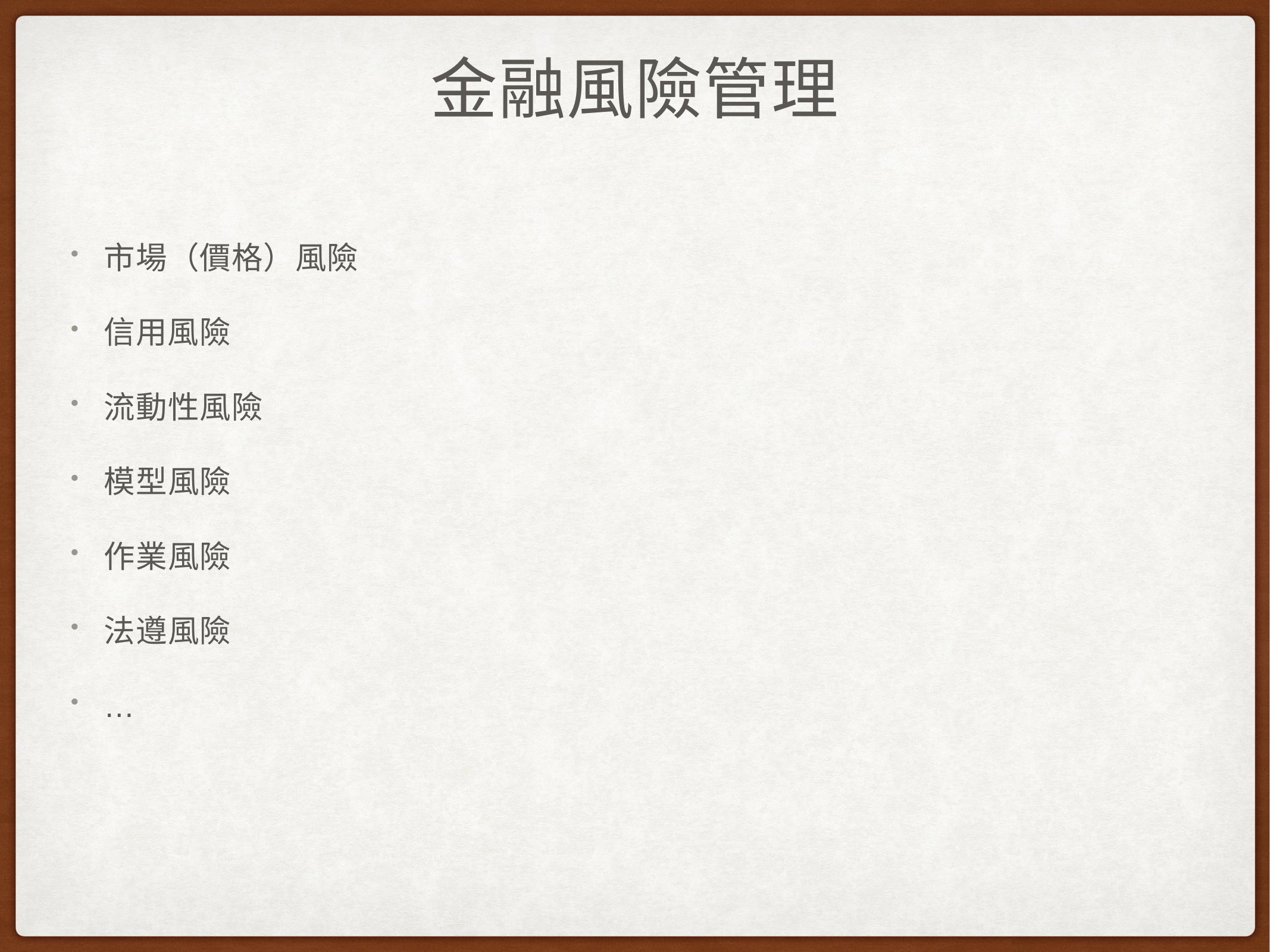

# 金融風險管理
市場（價格）風險
信用風險
流動性風險
模型風險
作業風險
法遵風險
…